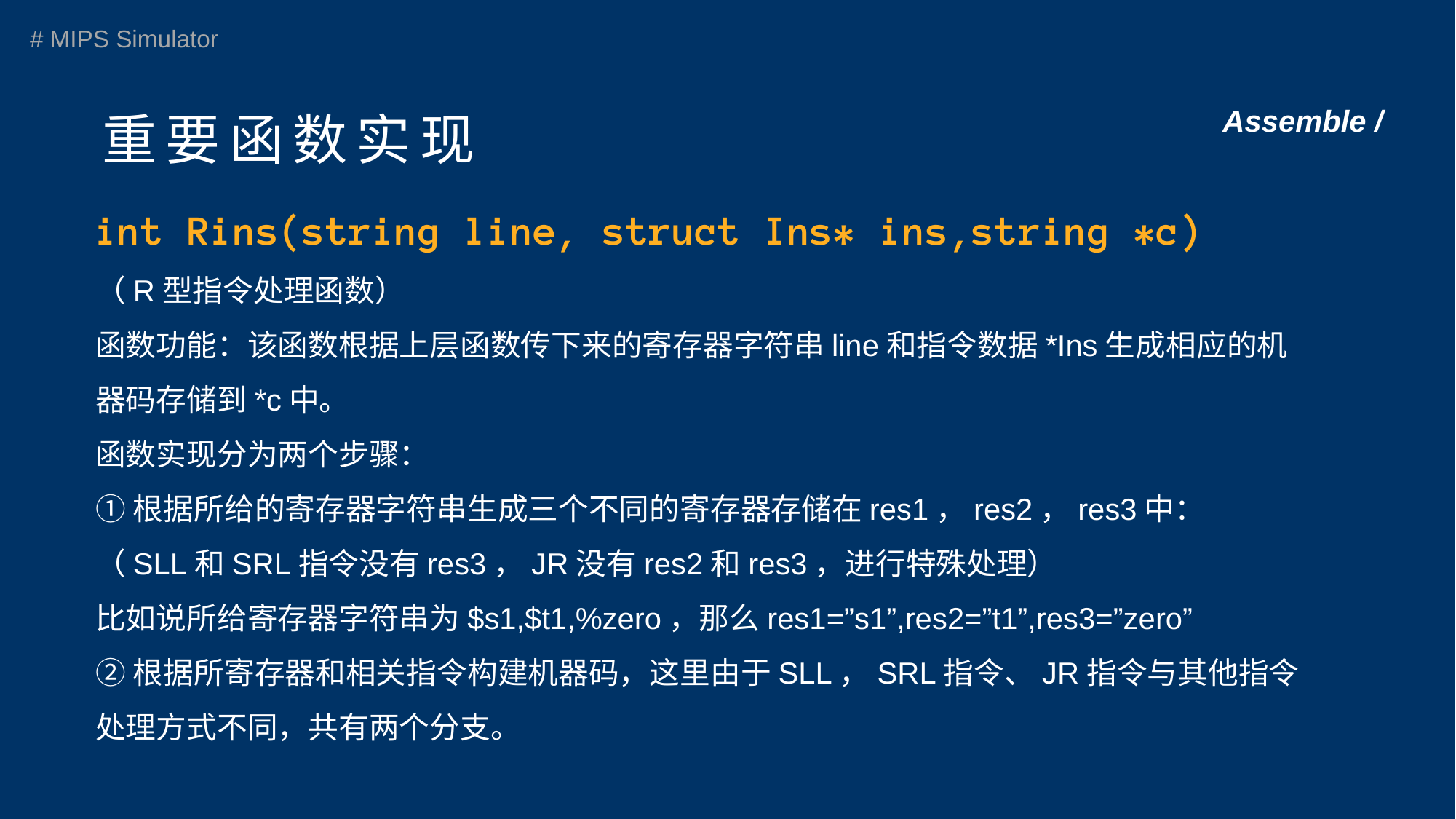

# Assemble /
重要函数实现
int Rins(string line, struct Ins* ins,string *c)
（R型指令处理函数）
函数功能：该函数根据上层函数传下来的寄存器字符串line和指令数据*Ins生成相应的机器码存储到*c中。
函数实现分为两个步骤：
①根据所给的寄存器字符串生成三个不同的寄存器存储在res1，res2，res3中：
（SLL和SRL指令没有res3，JR没有res2和res3，进行特殊处理）
比如说所给寄存器字符串为$s1,$t1,%zero，那么res1=”s1”,res2=”t1”,res3=”zero”
②根据所寄存器和相关指令构建机器码，这里由于SLL，SRL指令、JR指令与其他指令处理方式不同，共有两个分支。